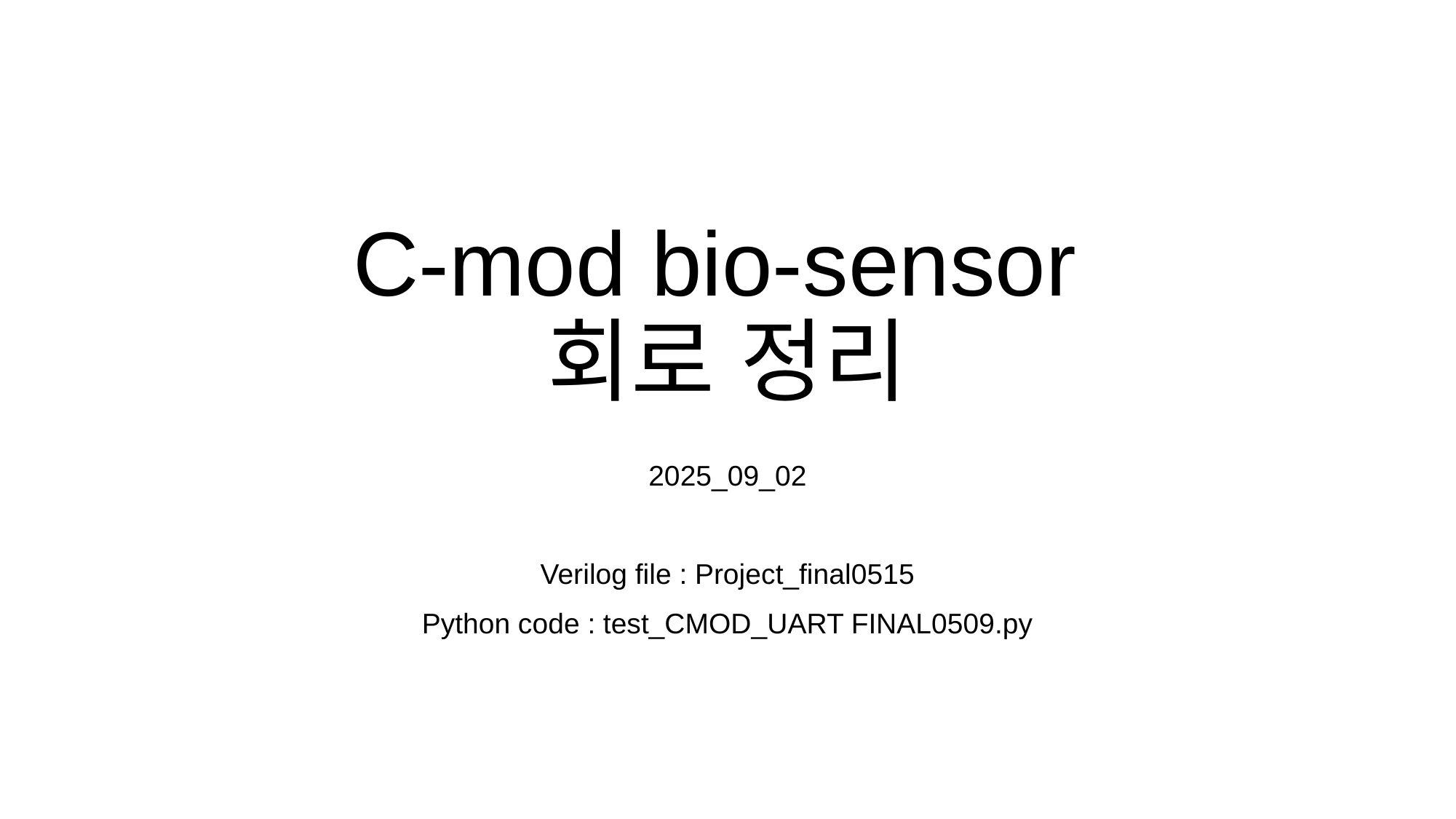

# C-mod bio-sensor 회로 정리
2025_09_02

Verilog file : Project_final0515
Python code : test_CMOD_UART FINAL0509.py